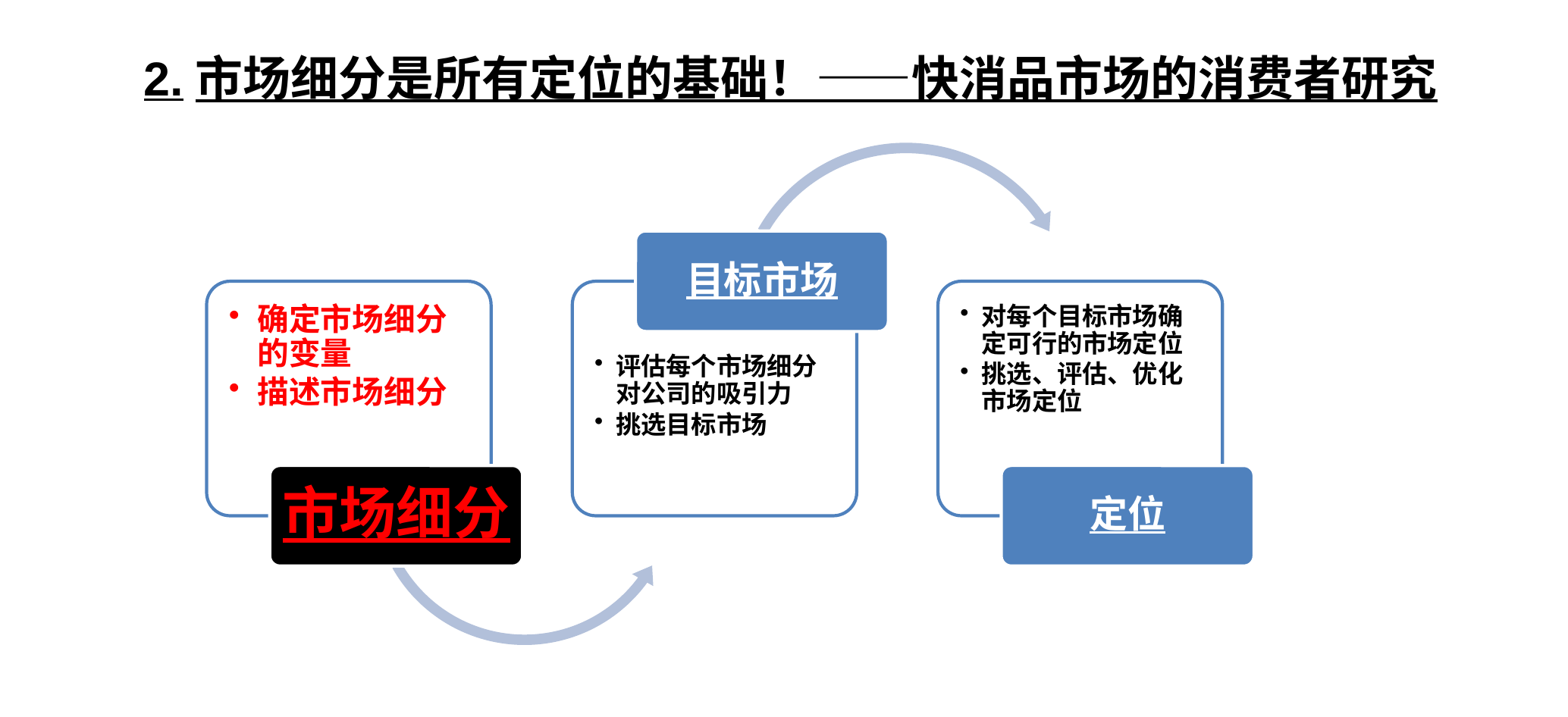

2.市场细分是所有定位的基础！——快消品市场的消费者研究
确定市场细分的变量
描述市场细分
市场细分
评估每个市场细分对公司的吸引力
挑选目标市场
目标市场
对每个目标市场确定可行的市场定位
挑选、评估、优化市场定位
定位